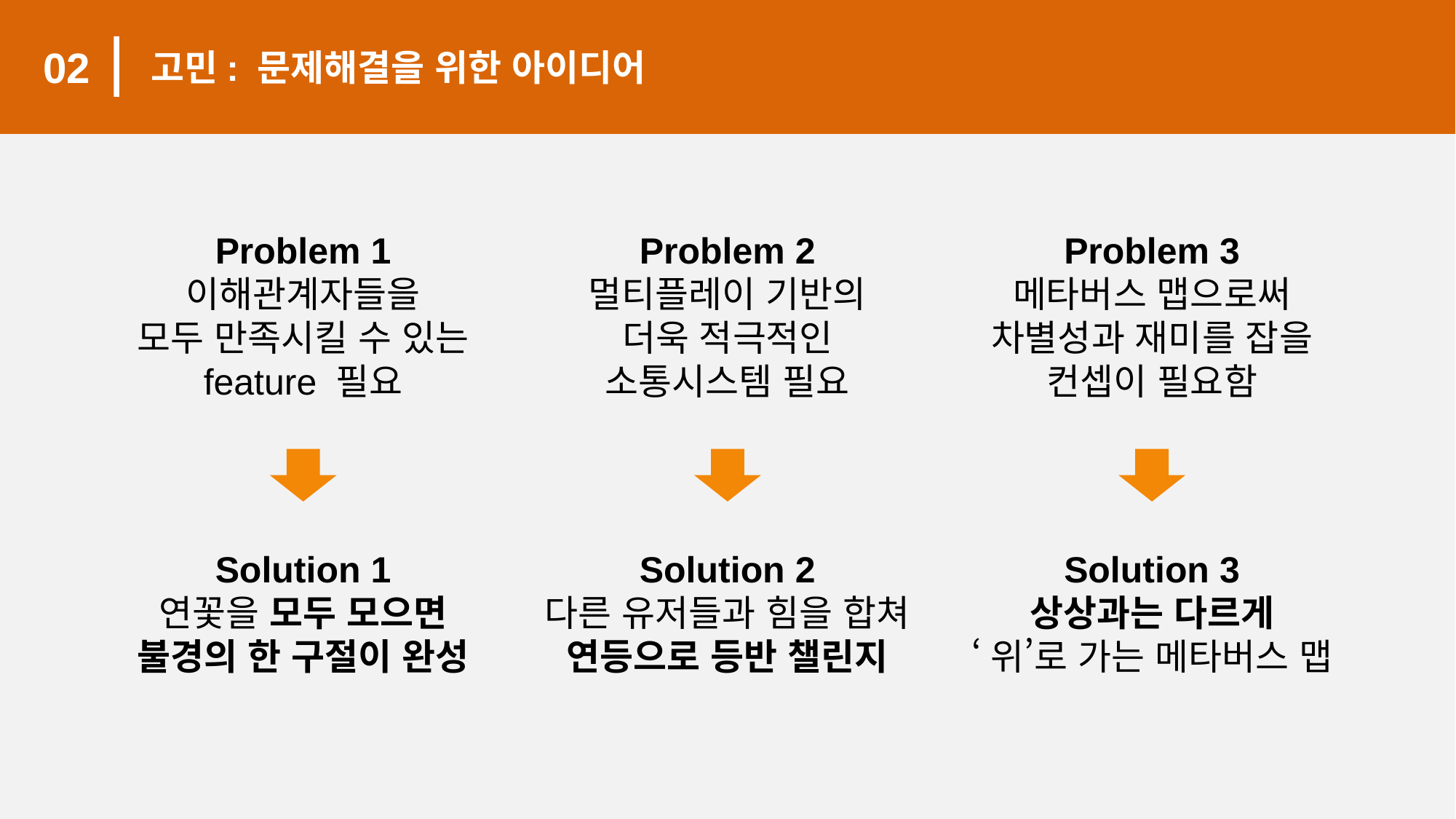

02

고민: 문제해결을 위한 아이디어
ae동국
Problem 1
이해관계자들을
모두 만족시킬 수 있는
feature 필요
Problem 2
멀티플레이 기반의
더욱 적극적인
소통시스템 필요
Problem 3
메타버스 맵으로써
차별성과 재미를 잡을
컨셉이 필요함

Solution 1
연꽃을 모두 모으면
불경의 한 구절이 완성
Solution 2
다른 유저들과 힘을 합쳐
연등으로 등반 챌린지
Solution 3
상상과는 다르게
‘위’로 가는 메타버스 맵